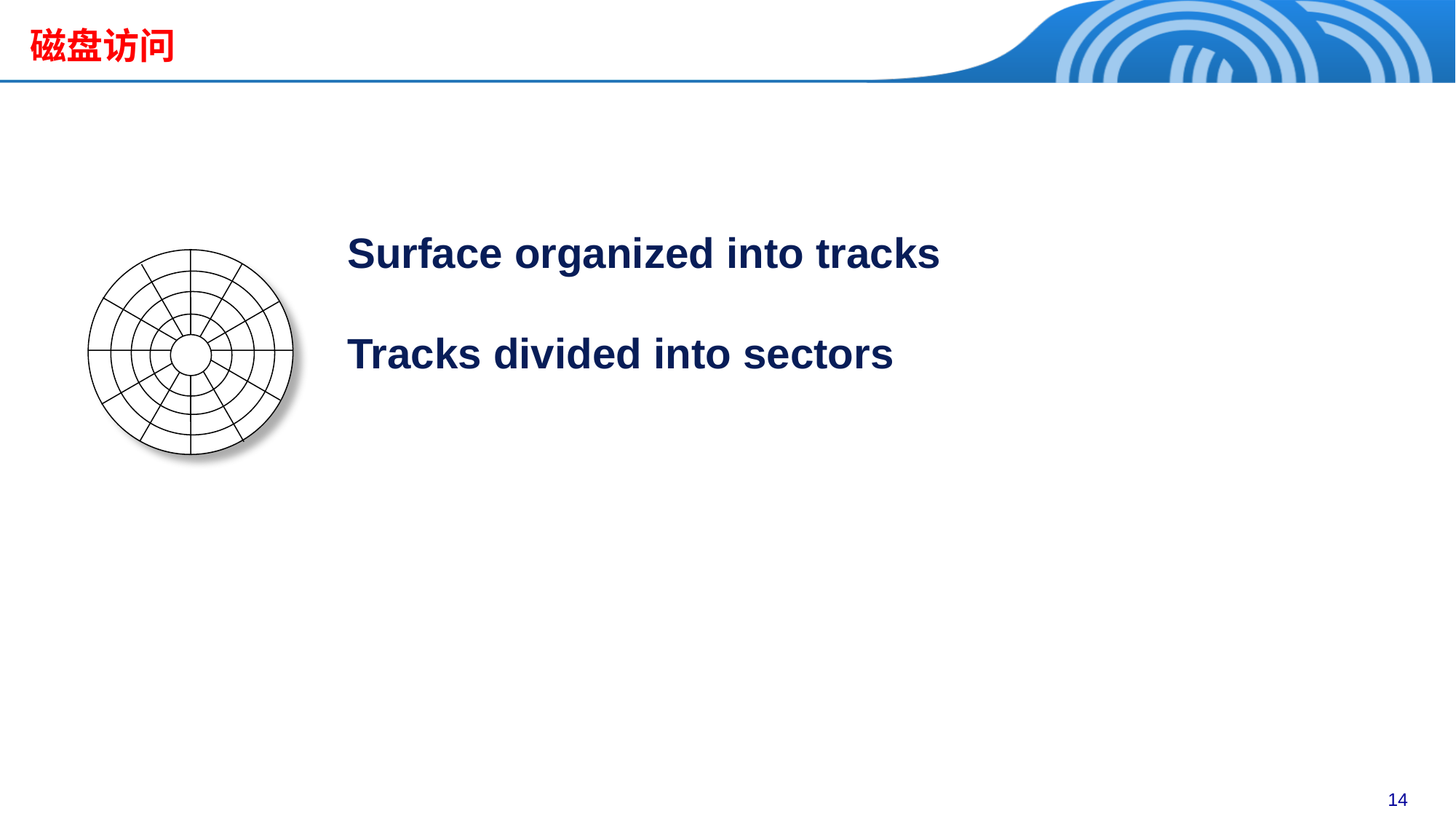

# 磁盘访问
Surface organized into tracks

Tracks divided into sectors